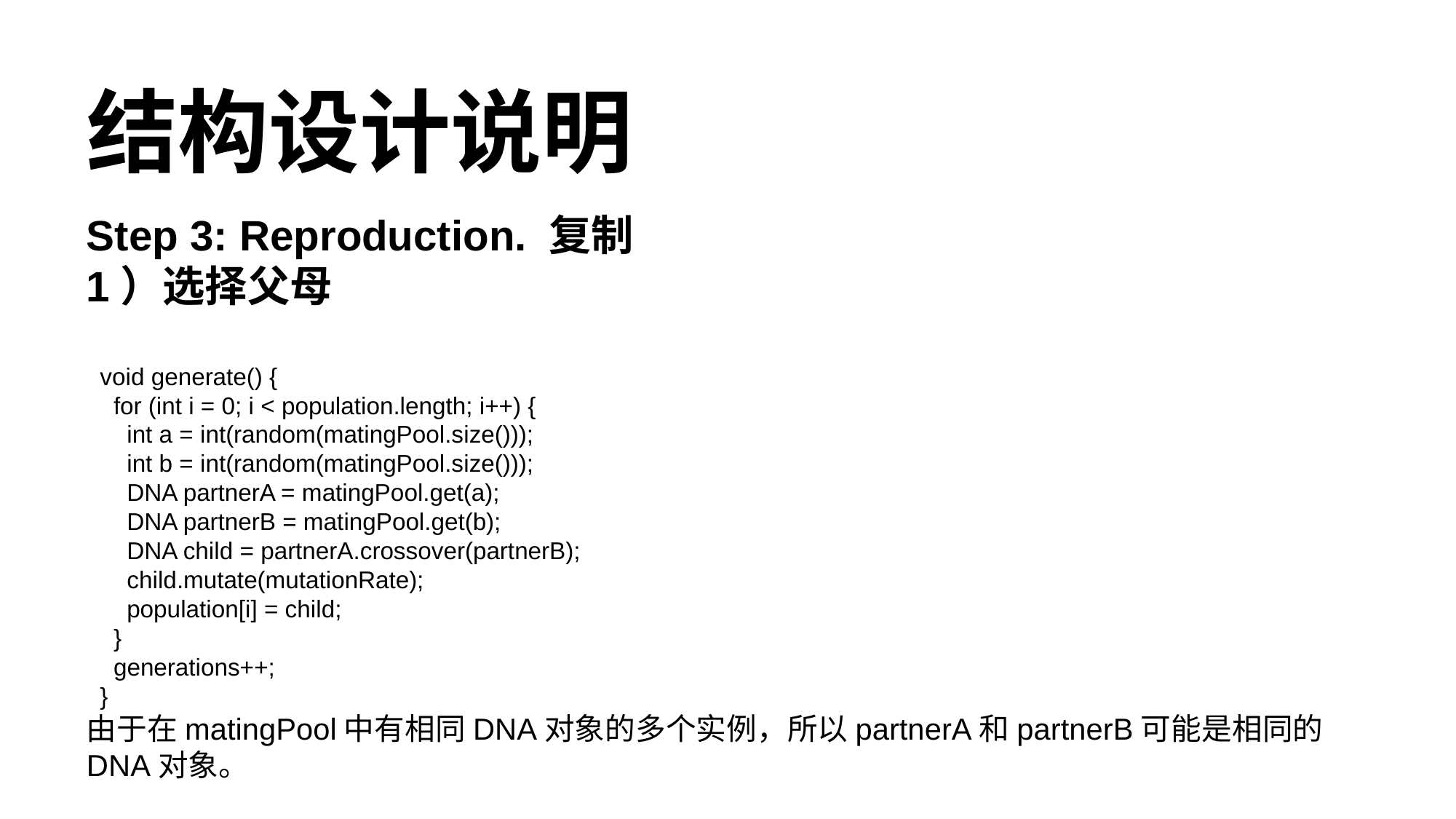

结构设计说明
Step 3: Reproduction. 复制
1）选择父母

  void generate() {
    for (int i = 0; i < population.length; i++) {
      int a = int(random(matingPool.size()));
      int b = int(random(matingPool.size()));
      DNA partnerA = matingPool.get(a);
      DNA partnerB = matingPool.get(b);
      DNA child = partnerA.crossover(partnerB);
      child.mutate(mutationRate);
      population[i] = child;
    }
    generations++;
  }
由于在matingPool中有相同DNA对象的多个实例，所以partnerA和partnerB可能是相同的DNA对象。